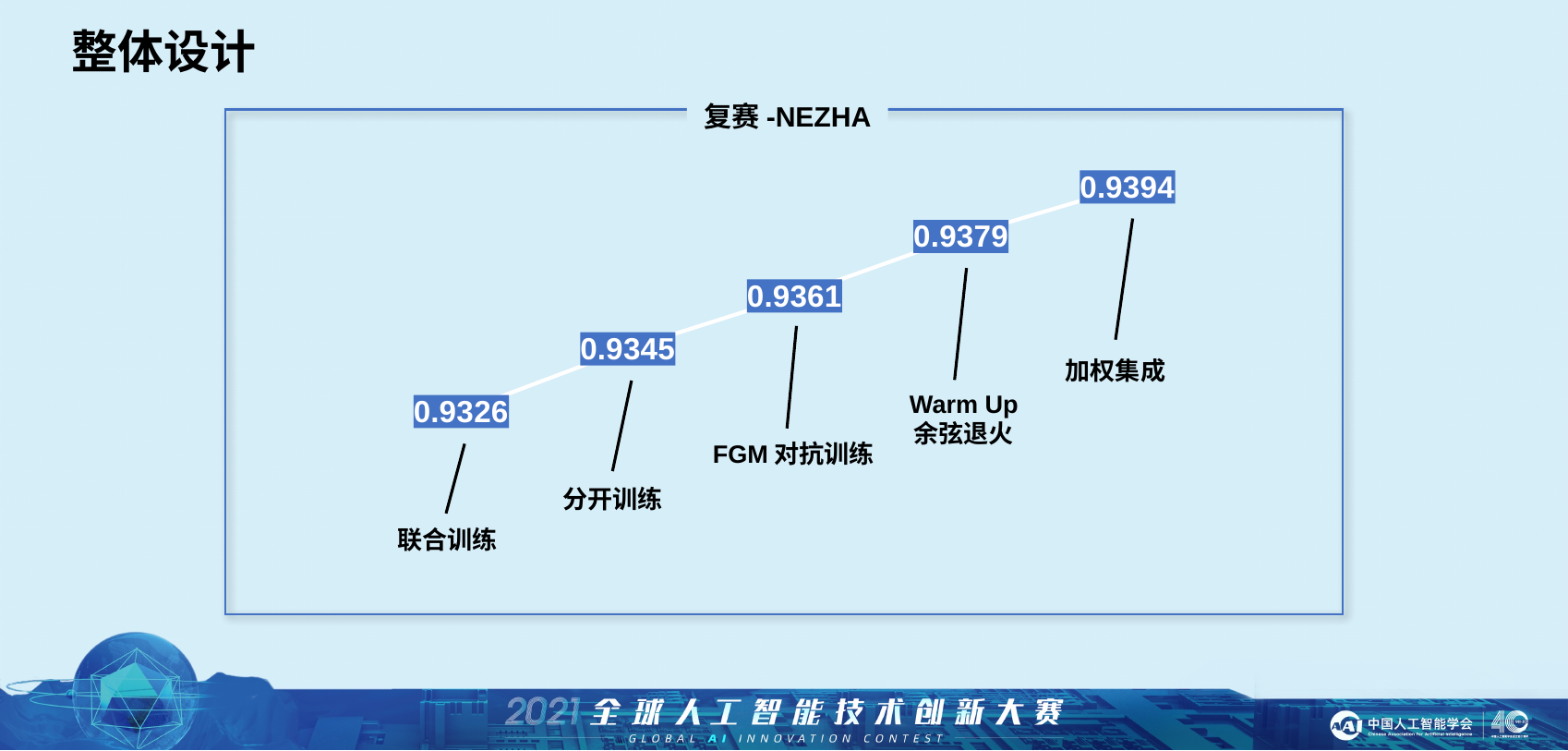

整体设计
复赛-NEZHA

### Chart

| Category | 系列 3 |
|---|---|
| 类别 1 | 0.9326 |
| 类别 2 | 0.9345 |
| 类别 4 | 0.9361 |
| 类别 5  | 0.9379 |
| 类别 5  | 0.9394 |
加权集成
Warm Up
余弦退火
FGM对抗训练
分开训练
联合训练